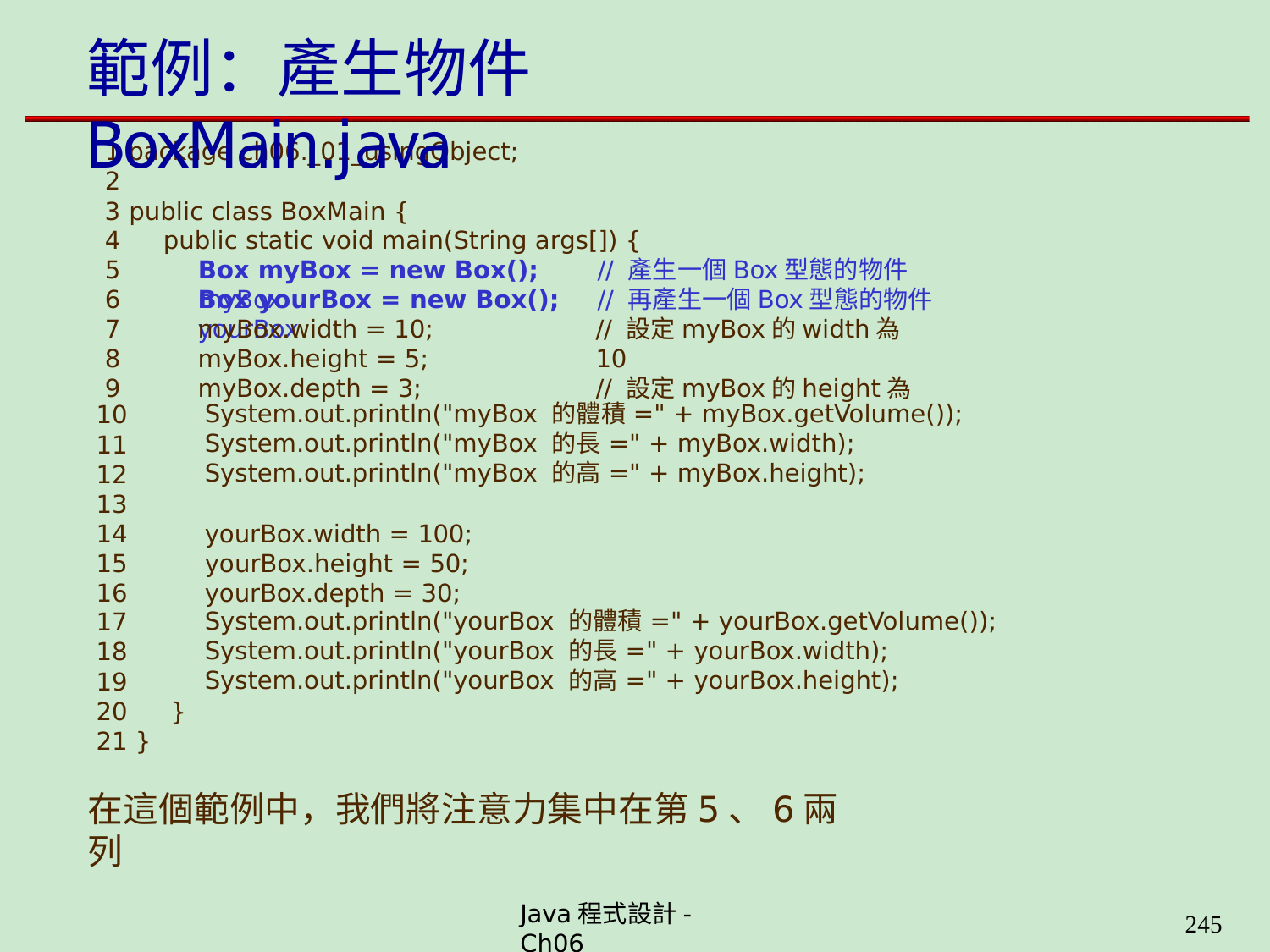

# 範例：產生物件BoxMain.java
1 package ch06._01_usingObject;
2
public class BoxMain {
public static void main(String args[]) {
5
6
7
8
9
Box myBox = new Box();	// 產生一個Box型態的物件myBox
Box yourBox = new Box();	// 再產生一個Box型態的物件yourBox
myBox.width = 10;
myBox.height = 5;
myBox.depth = 3;
// 設定myBox的width為10
// 設定myBox的height為5
// 設定myBox的depth為3
| 10 |  | System.out.println("myBox 的體積=" + myBox.getVolume()); |
| --- | --- | --- |
| 11 |  | System.out.println("myBox 的長=" + myBox.width); |
| 12 |  | System.out.println("myBox 的高=" + myBox.height); |
| 13 |  |  |
| 14 |  | yourBox.width = 100; |
| 15 |  | yourBox.height = 50; |
| 16 |  | yourBox.depth = 30; |
| 17 |  | System.out.println("yourBox 的體積=" + yourBox.getVolume()); |
| 18 |  | System.out.println("yourBox 的長=" + yourBox.width); |
| 19 |  | System.out.println("yourBox 的高=" + yourBox.height); |
| 20 | } |  |
| 21 } |  |  |
在這個範例中，我們將注意力集中在第5、6兩列
Java程式設計-Ch06
245